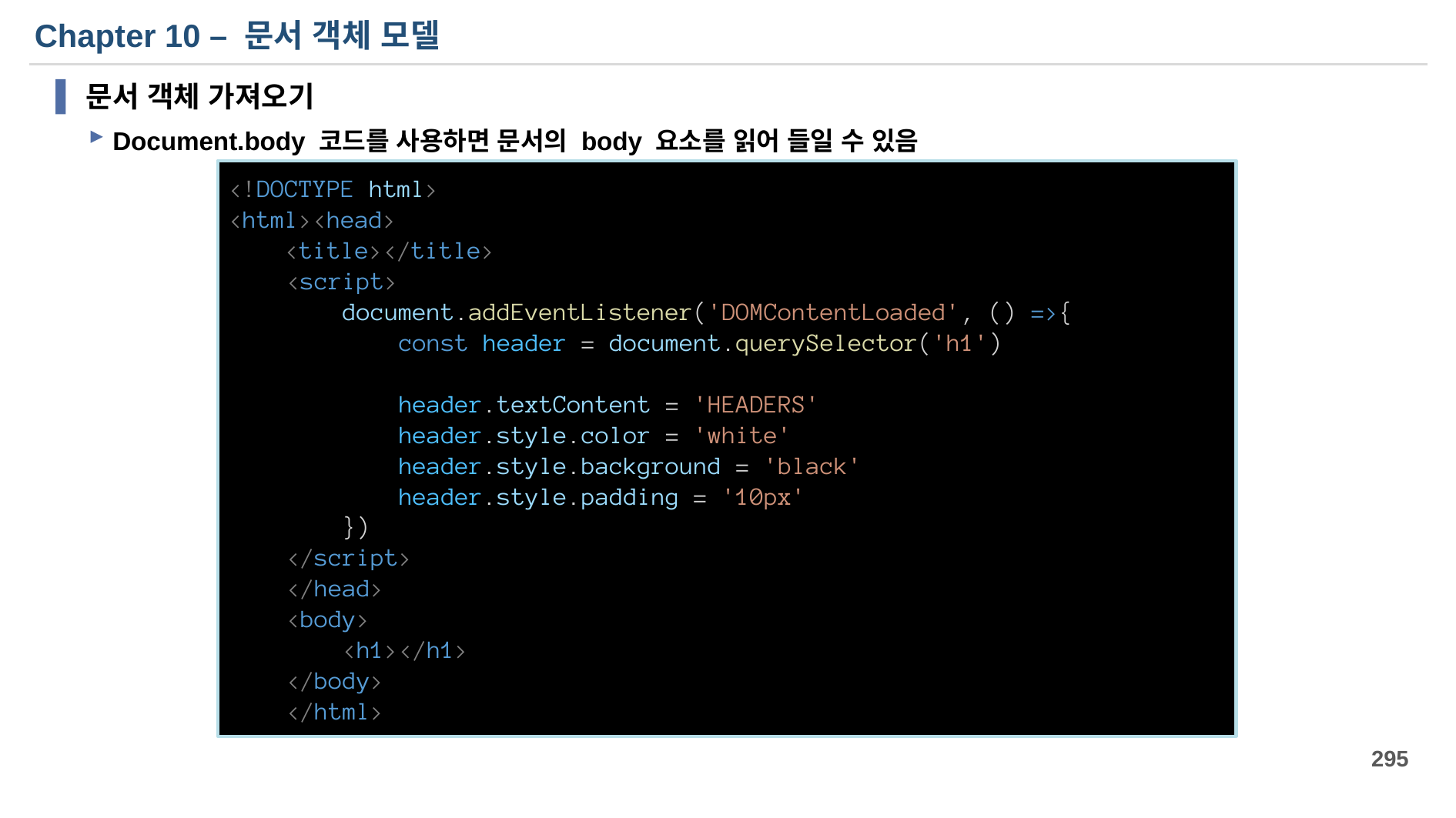

# Chapter 10 – 문서 객체 모델
문서 객체 가져오기
Document.body 코드를 사용하면 문서의 body 요소를 읽어 들일 수 있음

<!DOCTYPE html>
<html><head>
    <title></title>
<script>
    document.addEventListener('DOMContentLoaded', () =>{
        const header = document.querySelector('h1')
        header.textContent = 'HEADERS'
        header.style.color = 'white'
        header.style.background = 'black'
        header.style.padding = '10px'
    })
</script>
</head>
<body>
    <h1></h1>
</body>
</html>
295